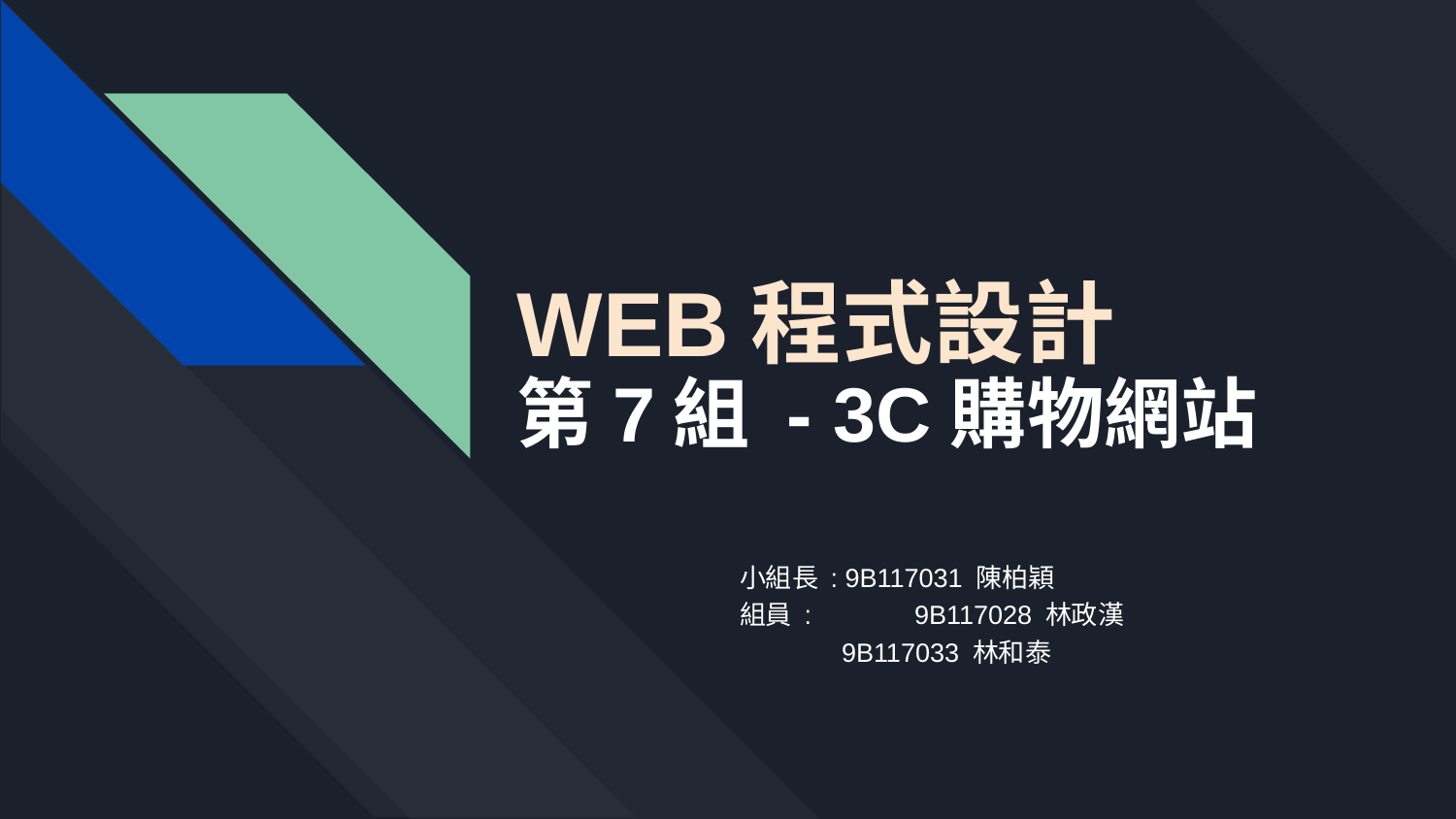

# WEB程式設計
第7組 - 3C購物網站
小組長 : 9B117031 陳柏穎
組員 : 	    9B117028 林政漢
    9B117033 林和泰